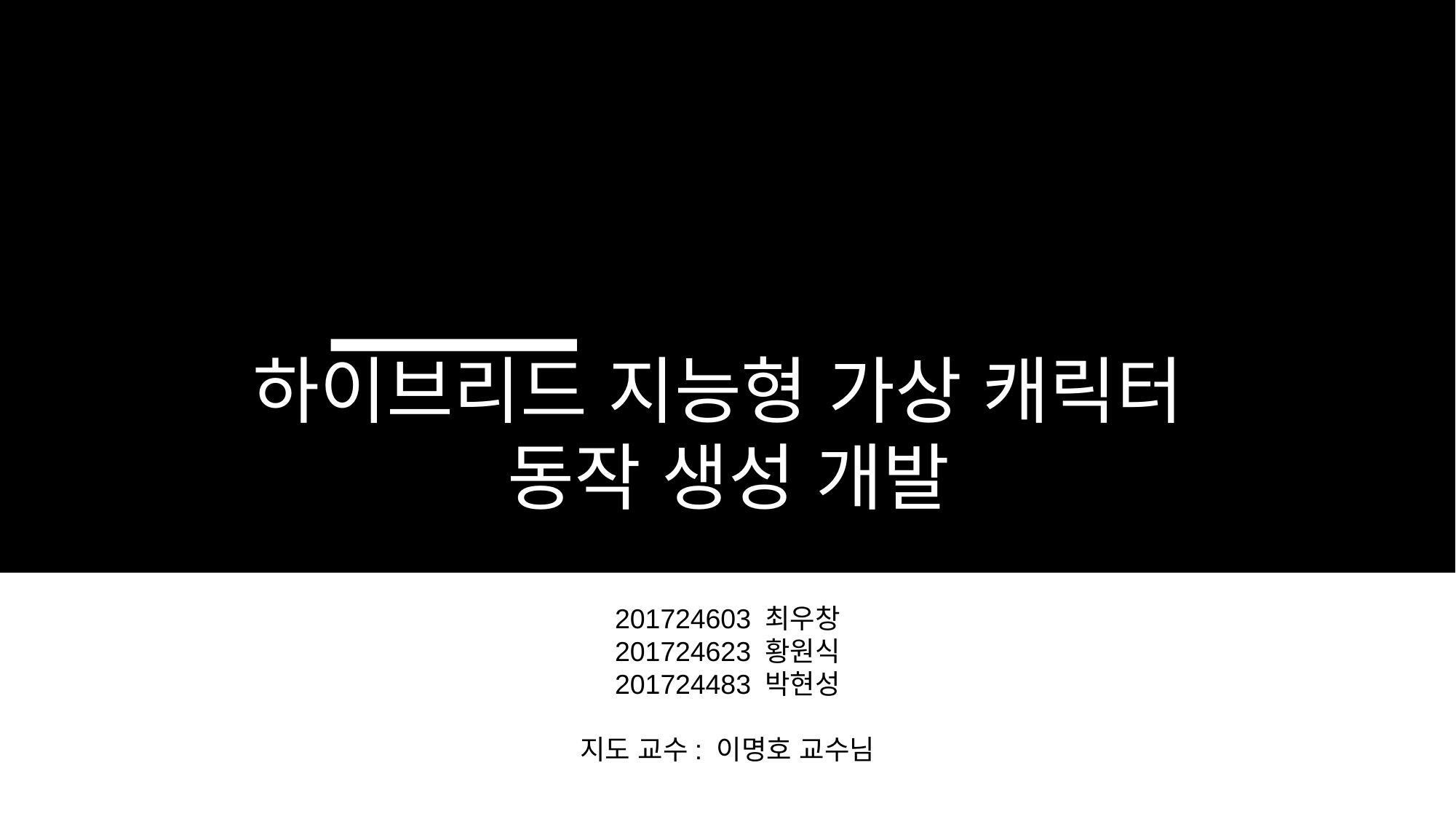

하이브리드 지능형 가상 캐릭터
동작 생성 개발

201724603 최우창
201724623 황원식
201724483 박현성

지도 교수: 이명호 교수님